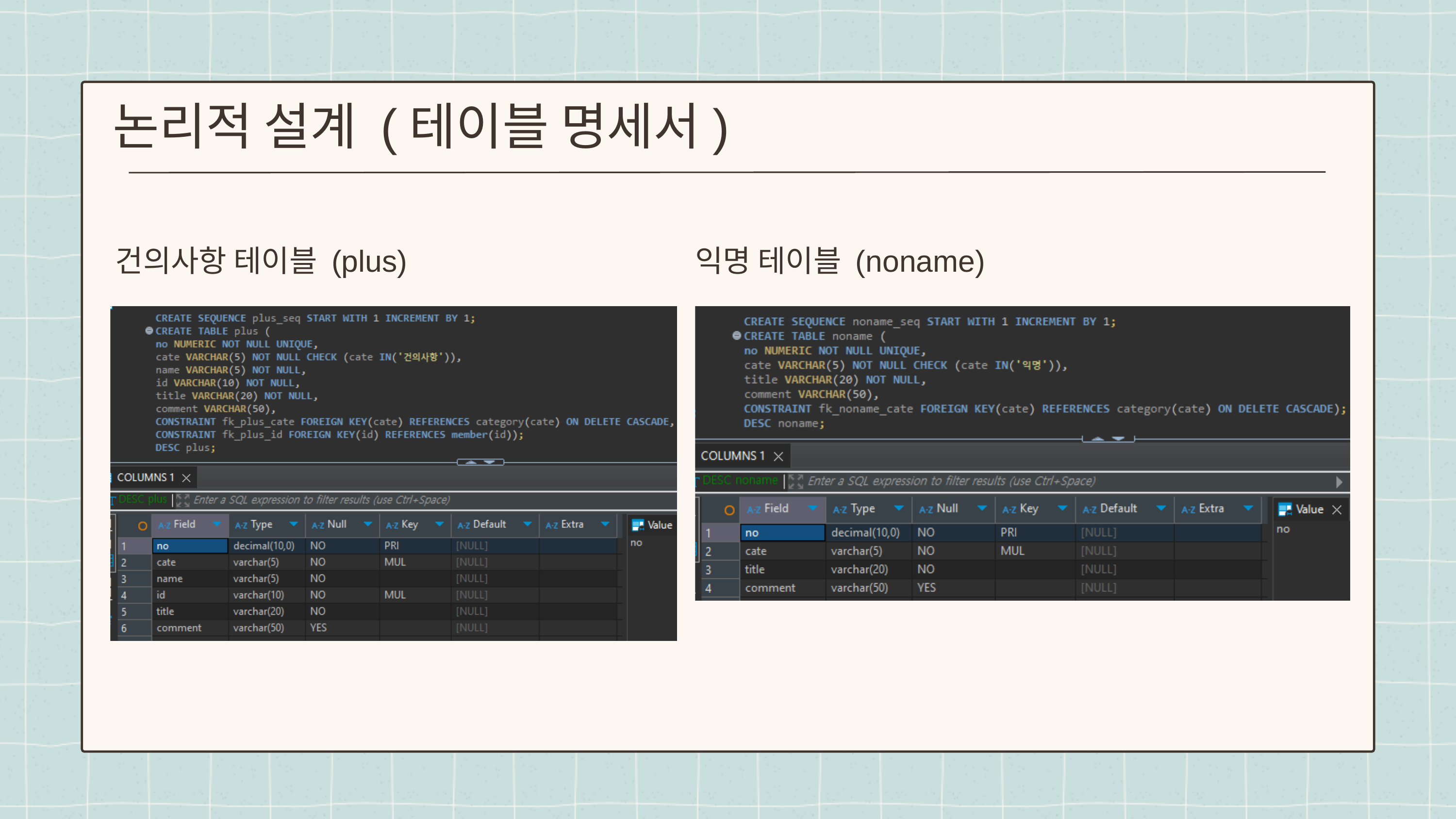

논리적 설계 (테이블 명세서)

건의사항 테이블 (plus)
익명 테이블 (noname)